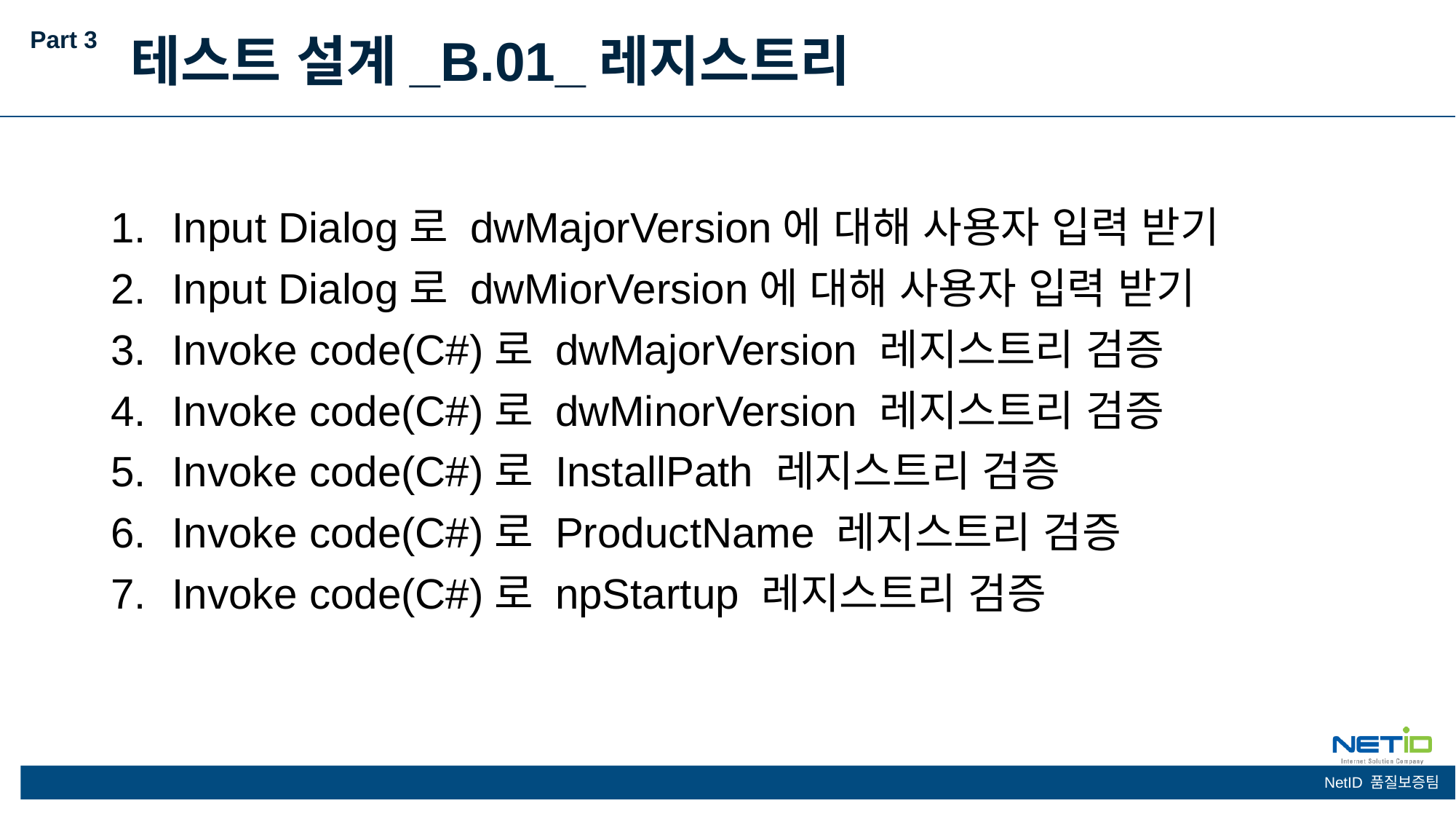

Part 3
테스트 설계_B.01_레지스트리

Input Dialog로 dwMajorVersion에 대해 사용자 입력 받기
Input Dialog로 dwMiorVersion에 대해 사용자 입력 받기
Invoke code(C#)로 dwMajorVersion 레지스트리 검증
Invoke code(C#)로 dwMinorVersion 레지스트리 검증
Invoke code(C#)로 InstallPath 레지스트리 검증
Invoke code(C#)로 ProductName 레지스트리 검증
Invoke code(C#)로 npStartup 레지스트리 검증